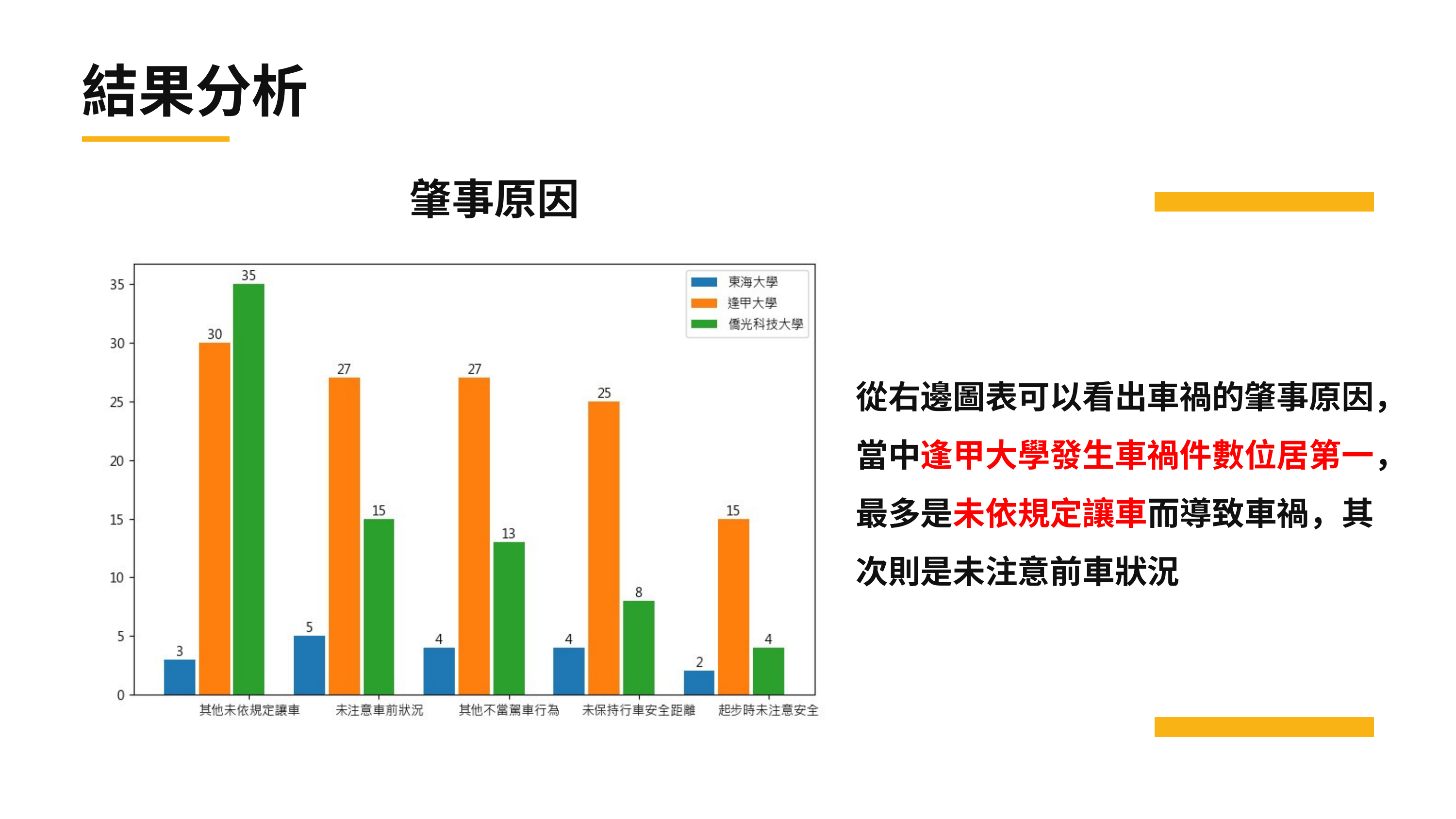

結果分析

肇事原因

從右邊圖表可以看出車禍的肇事原因，當中逢甲大學發生車禍件數位居第一，最多是未依規定讓車而導致車禍，其次則是未注意前車狀況